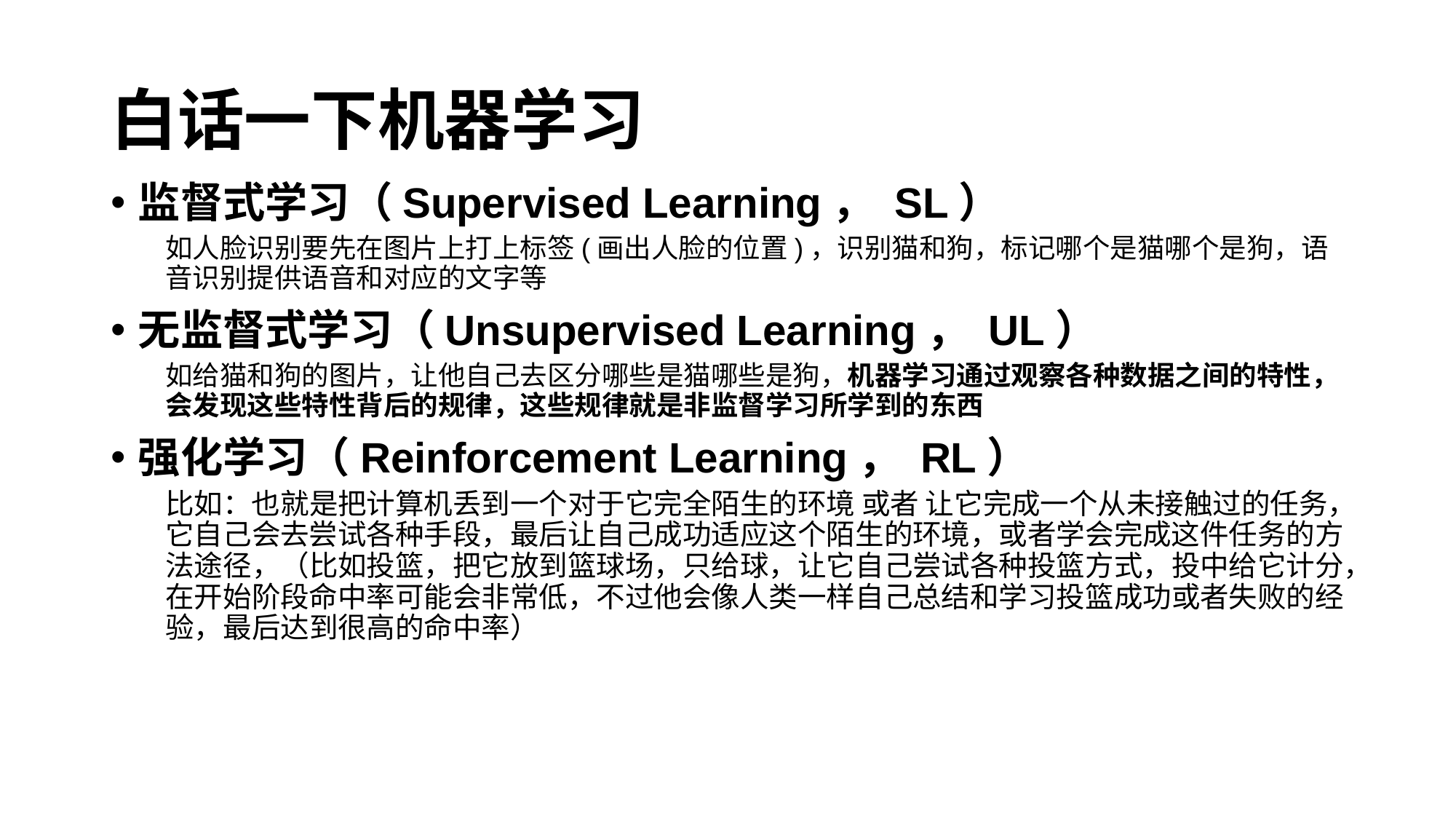

# 白话一下机器学习
监督式学习（Supervised Learning， SL）
如人脸识别要先在图片上打上标签(画出人脸的位置)，识别猫和狗，标记哪个是猫哪个是狗，语音识别提供语音和对应的文字等
无监督式学习（Unsupervised Learning， UL）
如给猫和狗的图片，让他自己去区分哪些是猫哪些是狗，机器学习通过观察各种数据之间的特性，会发现这些特性背后的规律，这些规律就是非监督学习所学到的东西
强化学习（Reinforcement Learning， RL）
比如：也就是把计算机丢到一个对于它完全陌生的环境 或者 让它完成一个从未接触过的任务，它自己会去尝试各种手段，最后让自己成功适应这个陌生的环境，或者学会完成这件任务的方法途径，（比如投篮，把它放到篮球场，只给球，让它自己尝试各种投篮方式，投中给它计分，在开始阶段命中率可能会非常低，不过他会像人类一样自己总结和学习投篮成功或者失败的经验，最后达到很高的命中率）